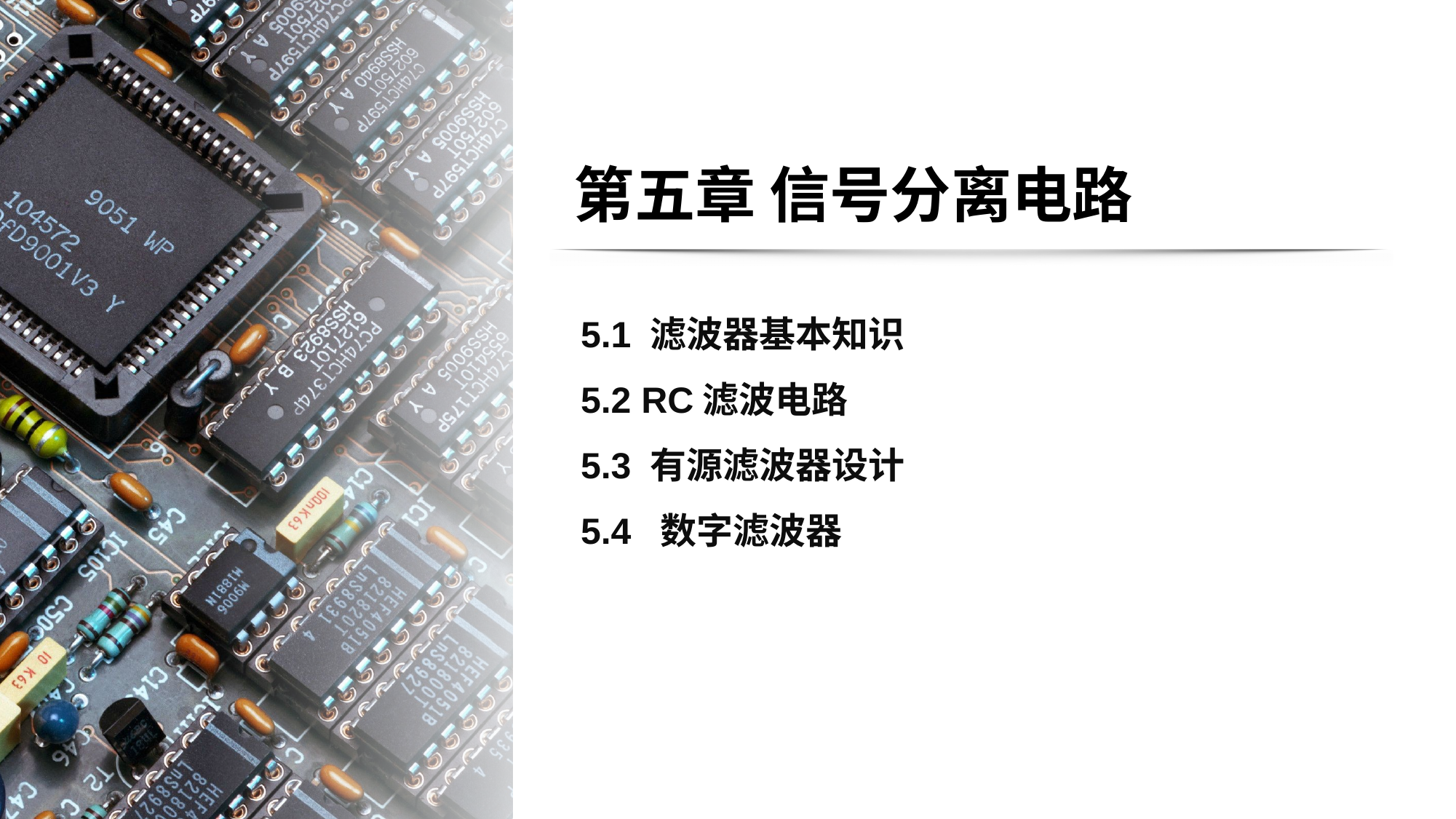

# 第五章 信号分离电路
5.1 滤波器基本知识
5.2 RC滤波电路
5.3 有源滤波器设计
5.4  数字滤波器